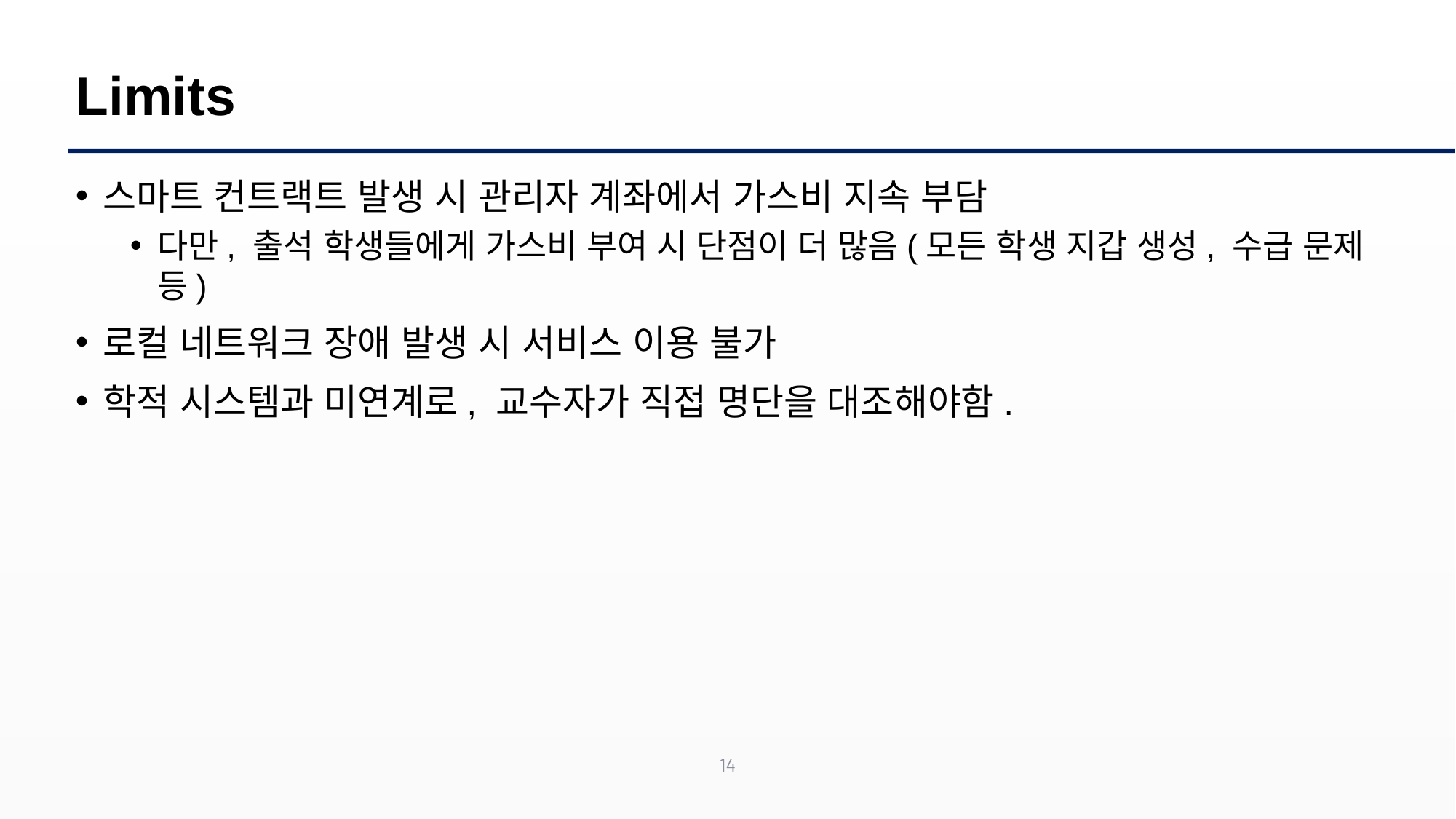

# Limits
스마트 컨트랙트 발생 시 관리자 계좌에서 가스비 지속 부담
다만, 출석 학생들에게 가스비 부여 시 단점이 더 많음(모든 학생 지갑 생성, 수급 문제 등)
로컬 네트워크 장애 발생 시 서비스 이용 불가
학적 시스템과 미연계로, 교수자가 직접 명단을 대조해야함.
14